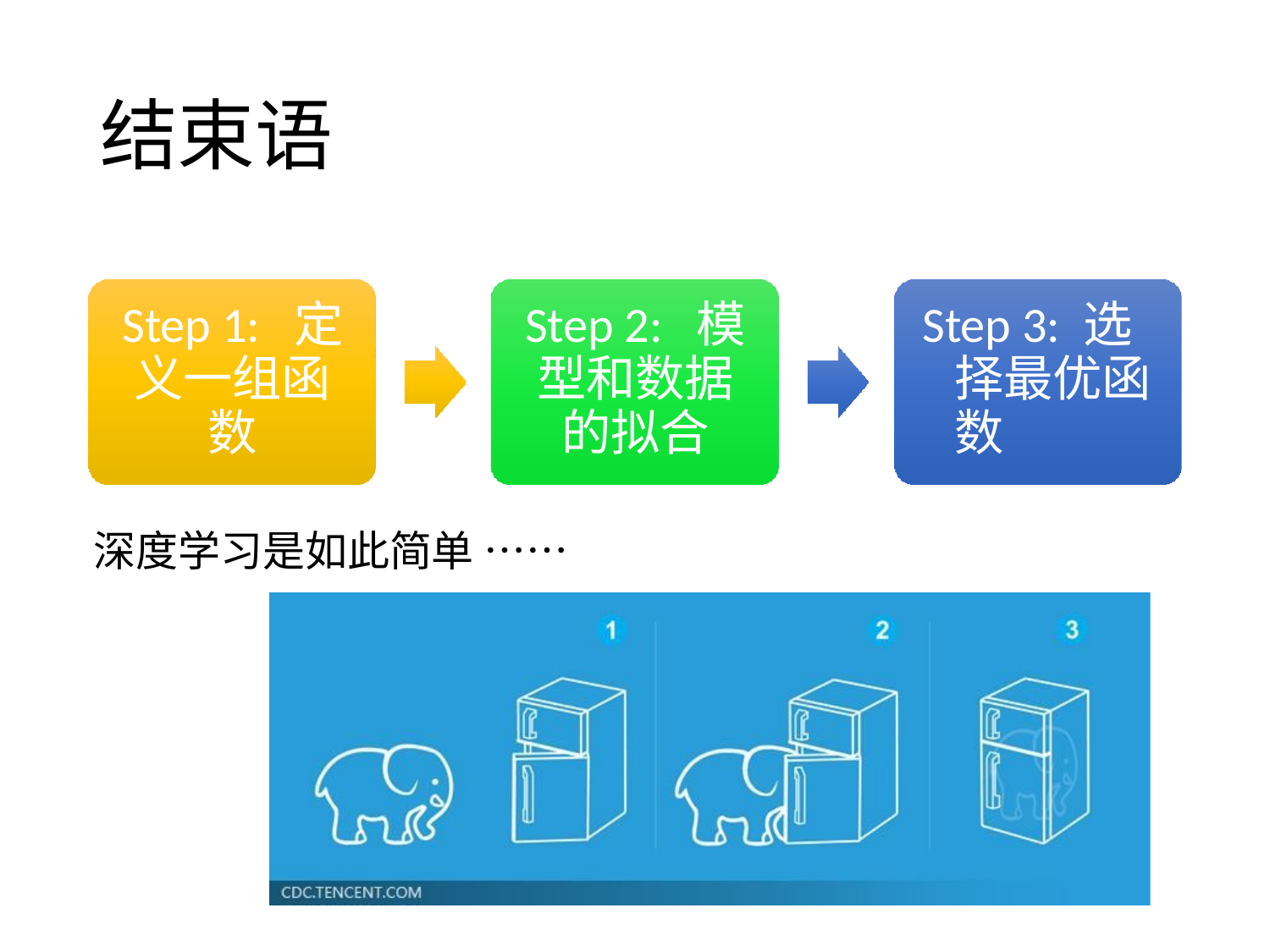

# 结束语

Step 1:  定义一组函数
Step 2:  模型和数据的拟合
Step 3: 选择最优函数

深度学习是如此简单 ……